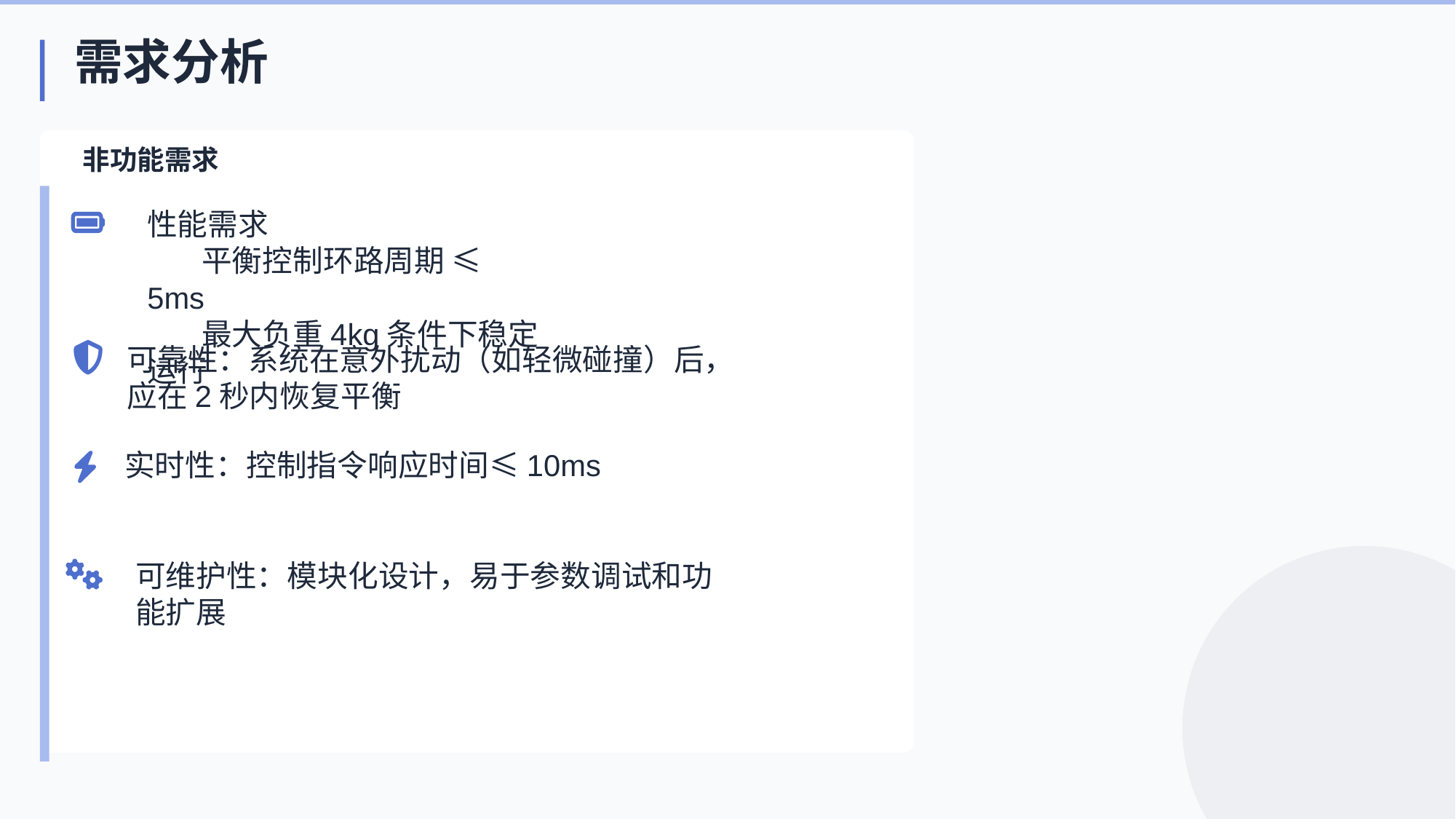

需求分析

非功能需求

性能需求
平衡控制环路周期 ≤ 5ms
最大负重4kg条件下稳定运行

可靠性：系统在意外扰动（如轻微碰撞）后，
应在2秒内恢复平衡
实时性：控制指令响应时间≤10ms

可维护性：模块化设计，易于参数调试和功能扩展